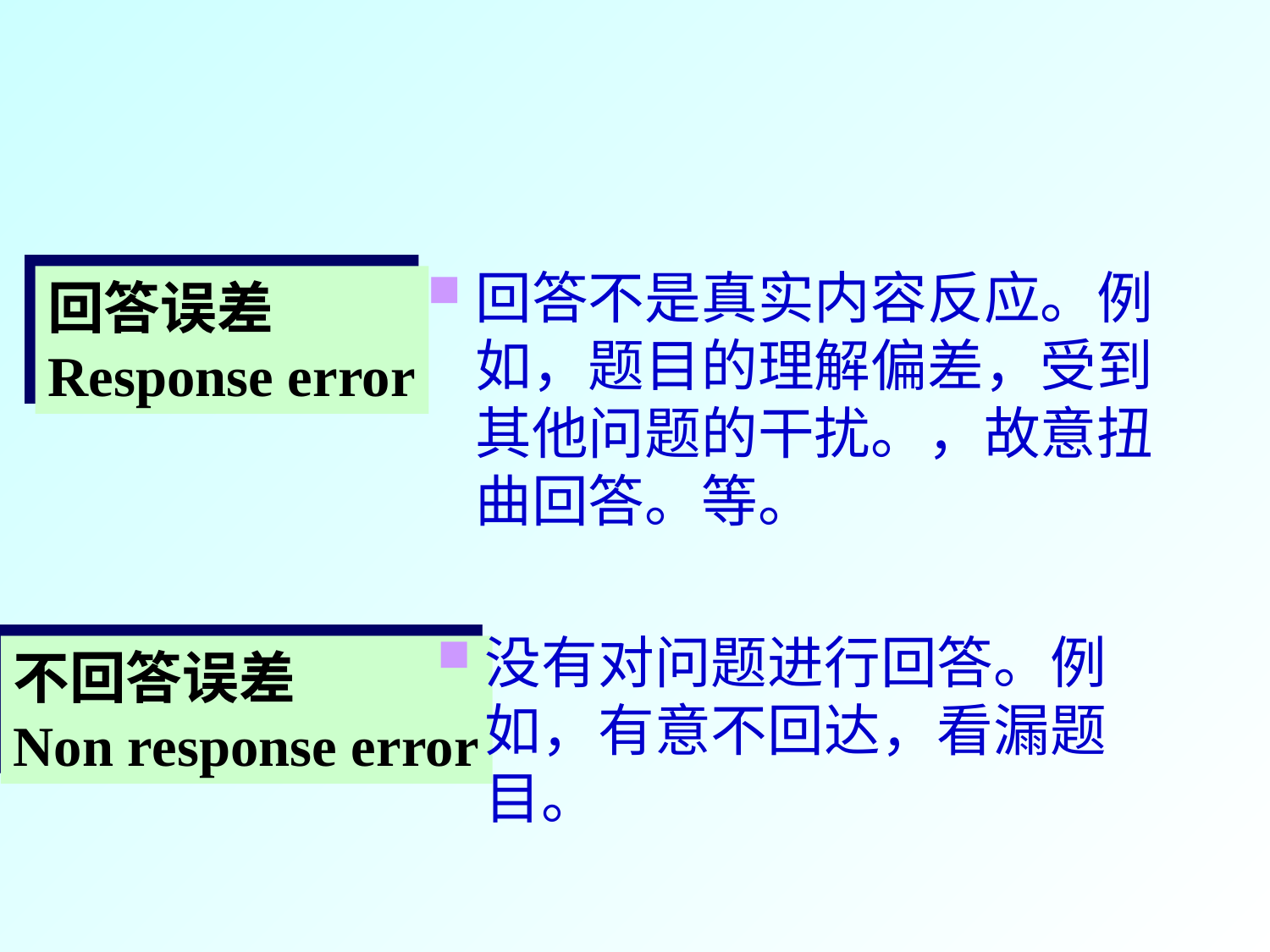

#
回答不是真实内容反应。例如，题目的理解偏差，受到其他问题的干扰。，故意扭曲回答。等。
回答误差
Response error
没有对问题进行回答。例如，有意不回达，看漏题目。
不回答误差
Non response error